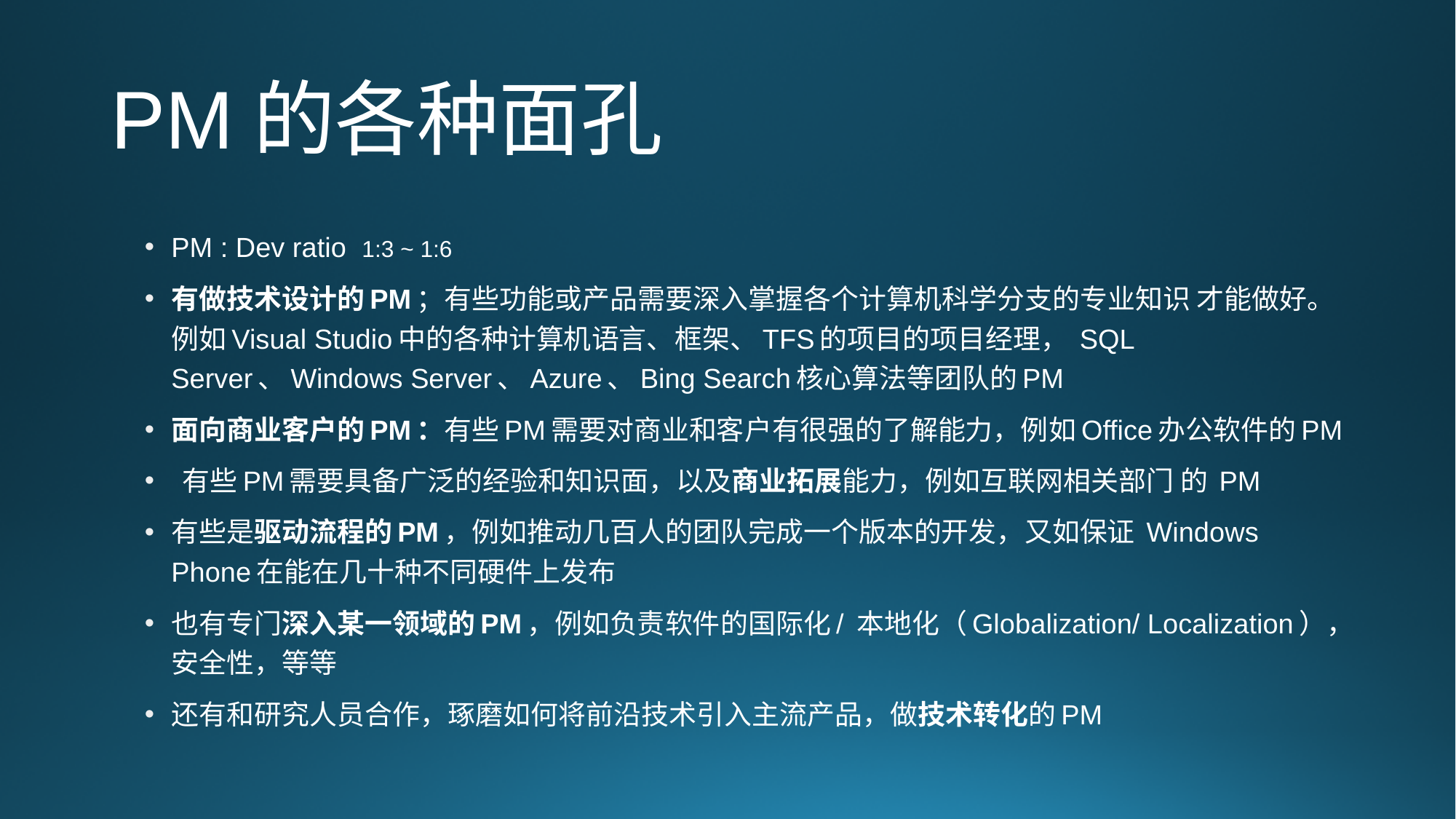

# PM的各种面孔
PM : Dev ratio  1:3 ~ 1:6
有做技术设计的PM；有些功能或产品需要深入掌握各个计算机科学分支的专业知识 才能做好。例如Visual Studio中的各种计算机语言、框架、TFS的项目的项目经理， SQL Server、Windows Server、Azure、Bing Search核心算法等团队的PM
面向商业客户的PM：有些PM需要对商业和客户有很强的了解能力，例如Office办公软件的PM
 有些PM需要具备广泛的经验和知识面，以及商业拓展能力，例如互联网相关部门 的 PM
有些是驱动流程的PM，例如推动几百人的团队完成一个版本的开发，又如保证 Windows Phone在能在几十种不同硬件上发布
也有专门深入某一领域的PM，例如负责软件的国际化/ 本地化（Globalization/ Localization），安全性，等等
还有和研究人员合作，琢磨如何将前沿技术引入主流产品，做技术转化的PM